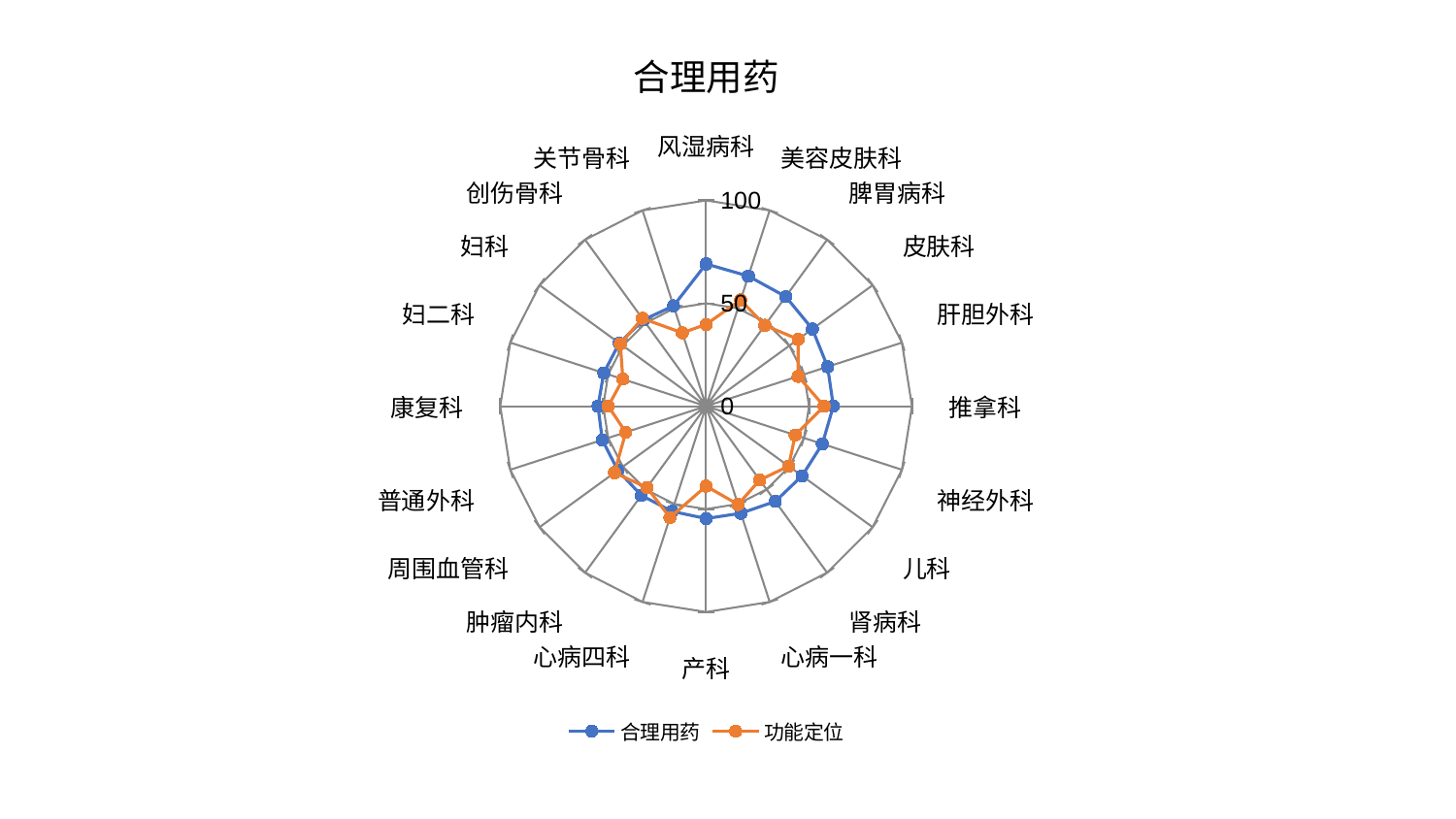

### Chart: 合理用药

| Category | 合理用药 | 功能定位 |
|---|---|---|
| 风湿病科 | 69.12510889335374 | 39.74032138158527 |
| 美容皮肤科 | 66.4554598282805 | 54.264672815992135 |
| 脾胃病科 | 65.80739859991965 | 48.58473880258966 |
| 皮肤科 | 63.80297714244776 | 55.277127212232735 |
| 肝胆外科 | 62.06260769868102 | 46.99188709786496 |
| 推拿科 | 61.812957157743476 | 57.32118002364093 |
| 神经外科 | 59.365191799352786 | 45.4935922950147 |
| 儿科 | 57.62578673024382 | 49.577208065064625 |
| 肾病科 | 57.19835130272283 | 44.37380244956305 |
| 心病一科 | 54.70035437405727 | 50.220240698878776 |
| 产科 | 54.61910903177639 | 38.841901130468685 |
| 心病四科 | 53.7278531749557 | 56.92282691543496 |
| 肿瘤内科 | 53.562052550284164 | 48.86629580794382 |
| 周围血管科 | 53.042674531048526 | 55.05401841477667 |
| 普通外科 | 53.030913289509456 | 41.02849256986679 |
| 康复科 | 52.5144704011449 | 47.54437962897609 |
| 妇二科 | 52.253450596394266 | 42.52285227070749 |
| 妇科 | 52.16279428599356 | 51.50421630158208 |
| 创伤骨科 | 51.83021400418505 | 52.746315568315374 |
| 关节骨科 | 51.2610869070681 | 37.47039724271683 |
45